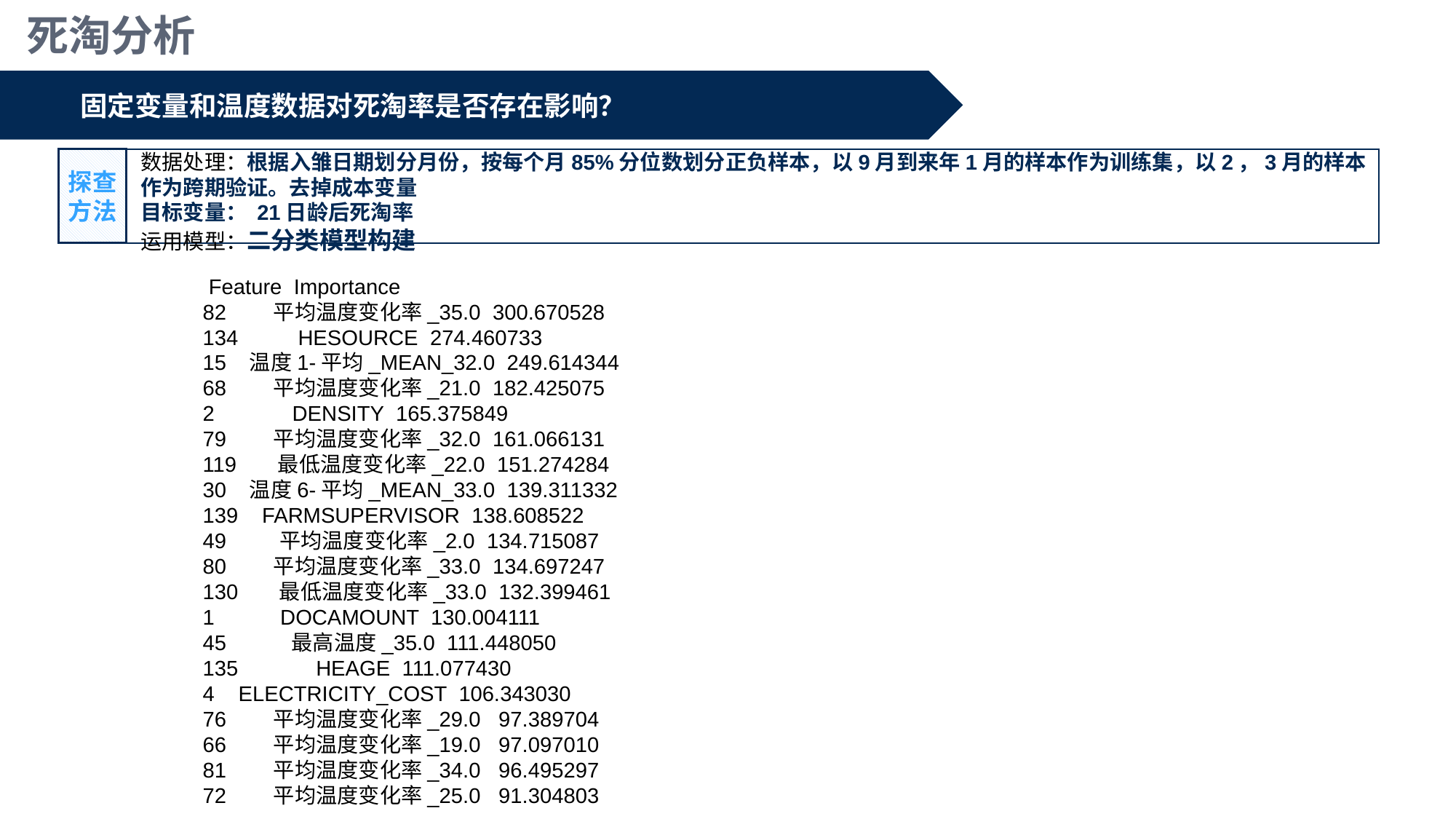

死淘分析

固定变量和温度数据对死淘率是否存在影响？

探查方法

数据处理：根据入雏日期划分月份，按每个月85%分位数划分正负样本，以9月到来年1月的样本作为训练集，以2，3月的样本作为跨期验证。去掉成本变量
目标变量： 21日龄后死淘率
运用模型：二分类模型构建
 Feature  Importance
82       平均温度变化率_35.0  300.670528
134          HESOURCE  274.460733
15   温度1-平均_MEAN_32.0  249.614344
68       平均温度变化率_21.0  182.425075
2             DENSITY  165.375849
79       平均温度变化率_32.0  161.066131
119      最低温度变化率_22.0  151.274284
30   温度6-平均_MEAN_33.0  139.311332
139    FARMSUPERVISOR  138.608522
49        平均温度变化率_2.0  134.715087
80       平均温度变化率_33.0  134.697247
130      最低温度变化率_33.0  132.399461
1           DOCAMOUNT  130.004111
45          最高温度_35.0  111.448050
135             HEAGE  111.077430
4    ELECTRICITY_COST  106.343030
76       平均温度变化率_29.0   97.389704
66       平均温度变化率_19.0   97.097010
81       平均温度变化率_34.0   96.495297
72       平均温度变化率_25.0   91.304803